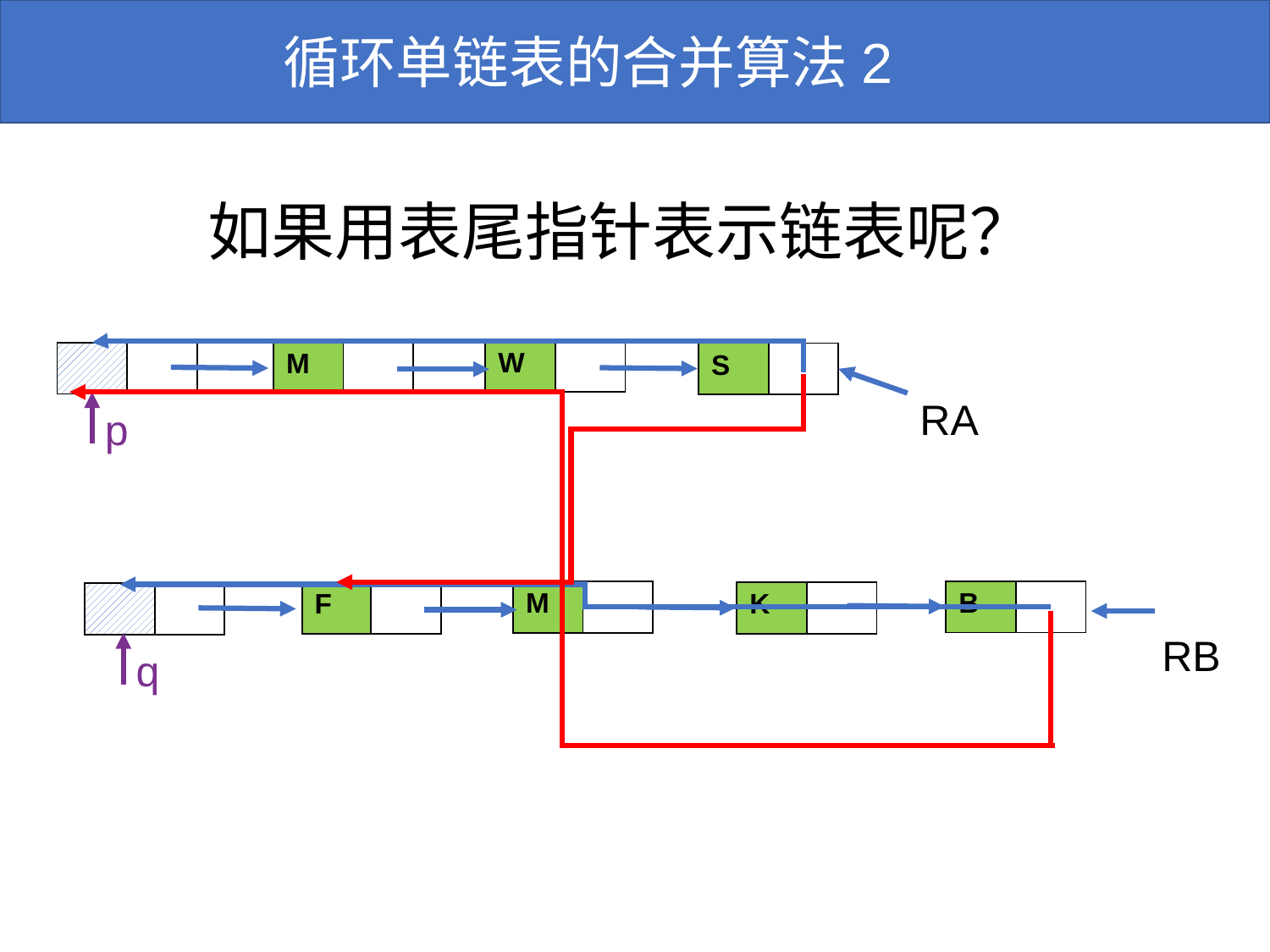

循环单链表的合并算法2
如果用表尾指针表示链表呢？
 RA
| W |
| --- |
|  |
| --- |
| M |
| --- |
|  |
| --- |
|  |
| --- |
|  |
| --- |
| S |
| --- |
|  |
| --- |
p
 RB
| B |
| --- |
|  |
| --- |
| M |
| --- |
|  |
| --- |
| F |
| --- |
|  |
| --- |
| K |
| --- |
|  |
| --- |
|  |
| --- |
|  |
| --- |
q
46